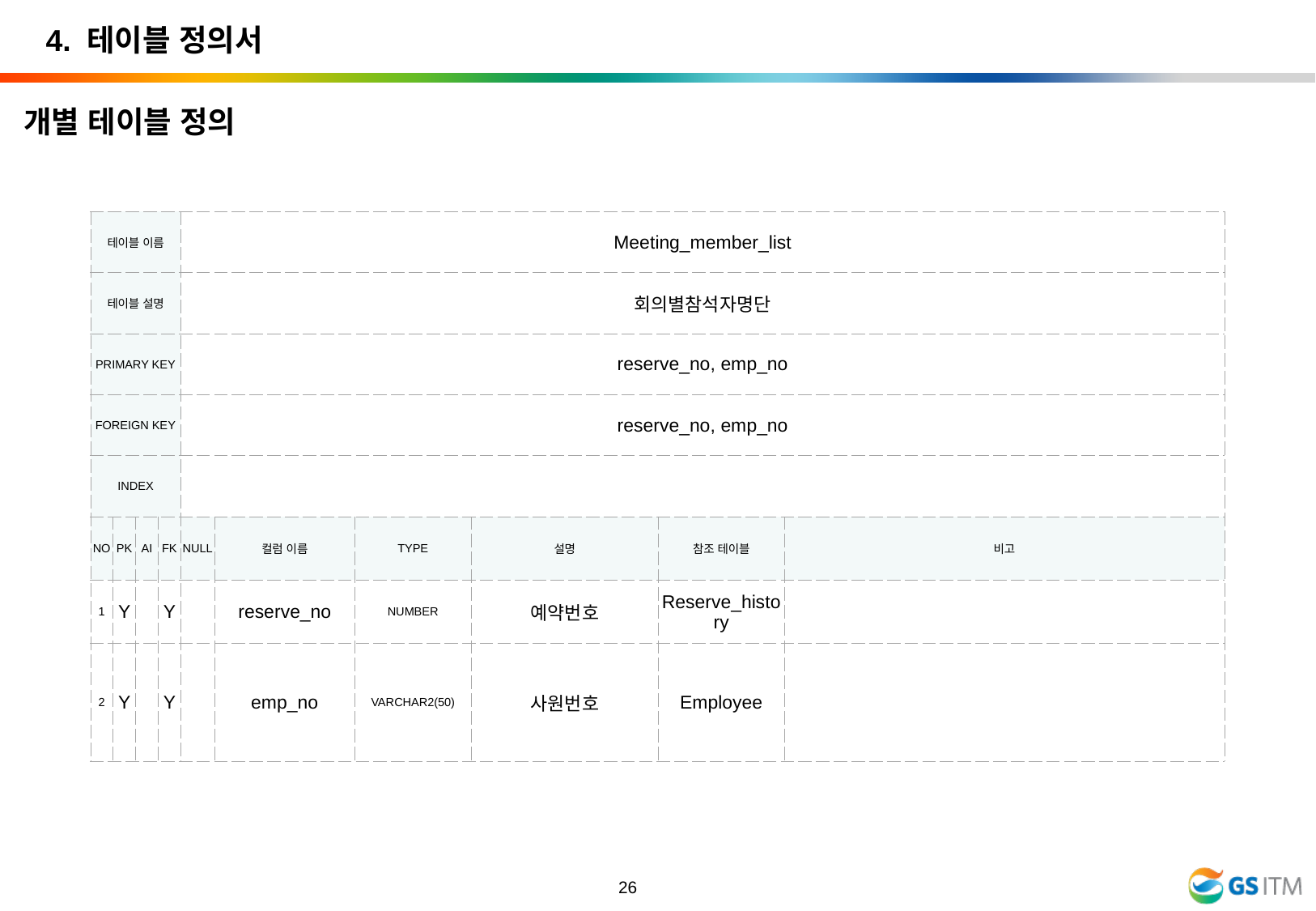

4. 테이블 정의서
개별 테이블 정의
| 테이블 이름 |  |  |  | Meeting\_member\_list |  |  |  |  |  |
| --- | --- | --- | --- | --- | --- | --- | --- | --- | --- |
| 테이블 설명 |  |  |  | 회의별참석자명단 |  |  |  |  |  |
| PRIMARY KEY |  |  |  | reserve\_no, emp\_no |  |  |  |  |  |
| FOREIGN KEY |  |  |  | reserve\_no, emp\_no |  |  |  |  |  |
| INDEX |  |  |  |  |  |  |  |  |  |
| NO | PK | AI | FK | NULL | 컬럼 이름 | TYPE | 설명 | 참조 테이블 | 비고 |
| 1 | Y |  | Y |  | reserve\_no | NUMBER | 예약번호 | Reserve\_history |  |
| 2 | Y |  | Y |  | emp\_no | VARCHAR2(50) | 사원번호 | Employee |  |